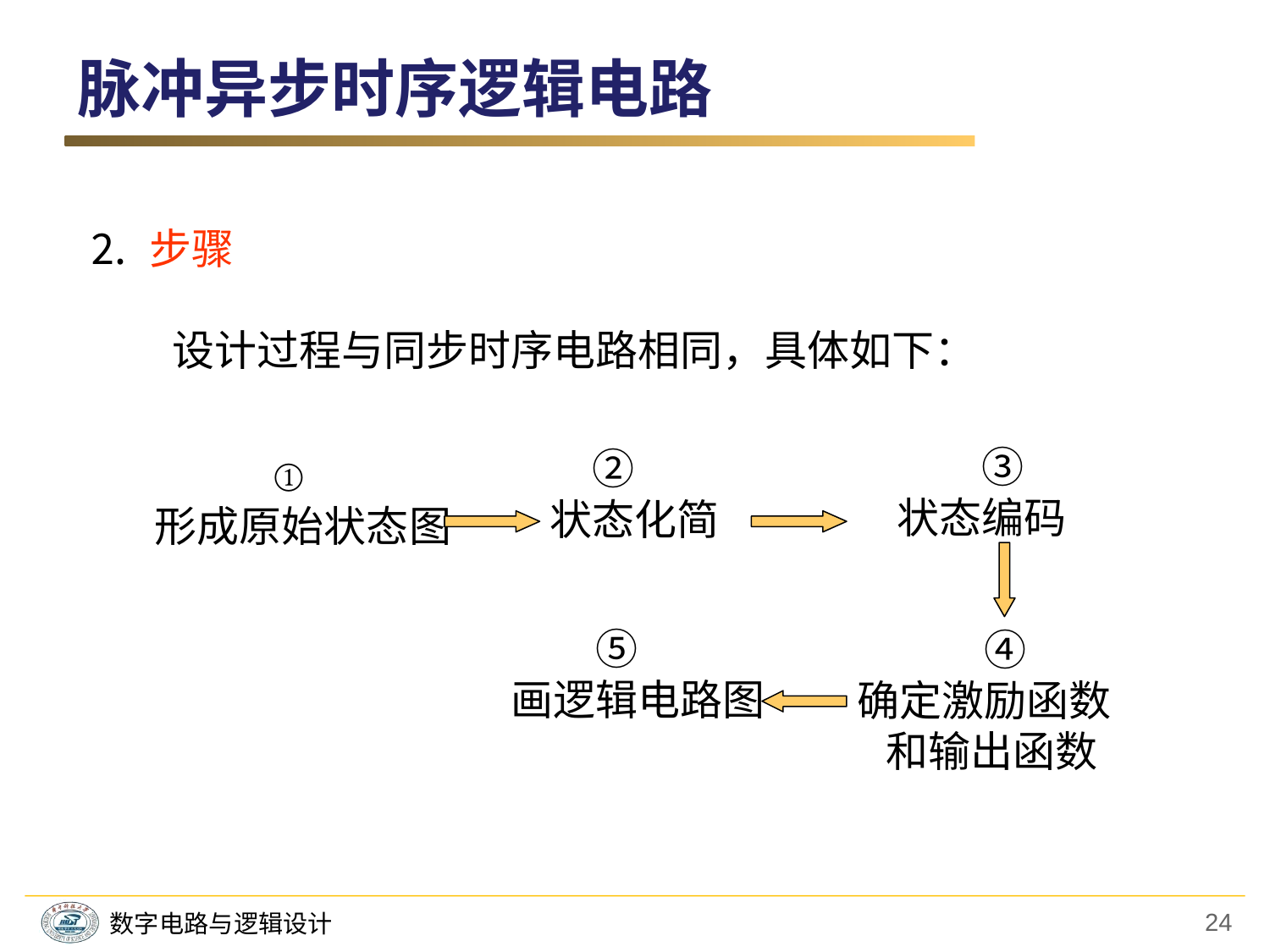

脉冲异步时序逻辑电路
⒉ 步骤

　　设计过程与同步时序电路相同，具体如下：
　　③
状态编码
　②
状态化简
             ①
 形成原始状态图

　　⑤
画逻辑电路图
　　　④
确定激励函数
  和输出函数

24
数字电路与逻辑设计